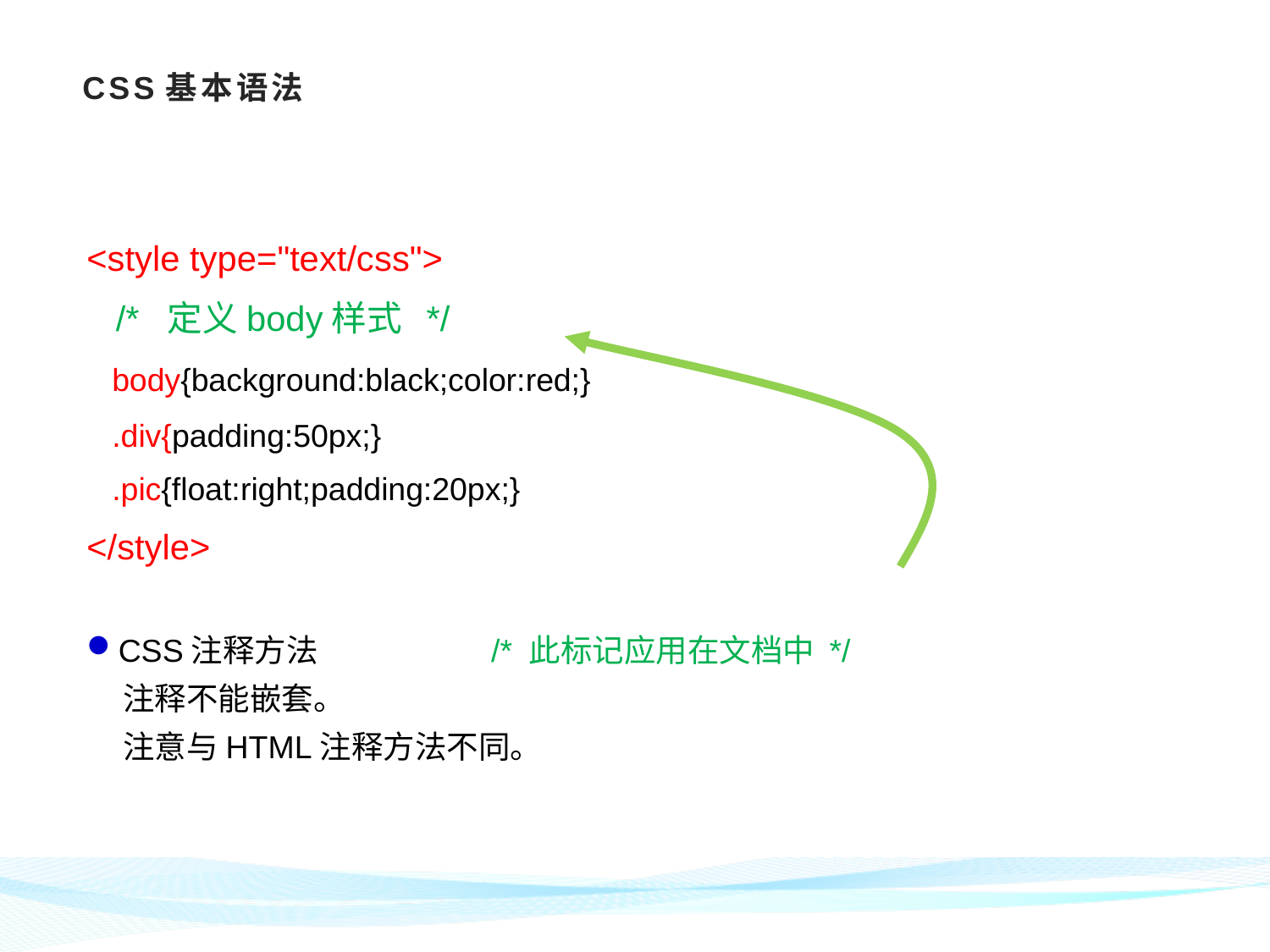

# CSS基本语法
<style type="text/css">
   /*  定义body样式  */
	body{background:black;color:red;}
	.div{padding:50px;}
	.pic{float:right;padding:20px;}
</style>

CSS注释方法                       /* 此标记应用在文档中 */
    注释不能嵌套。
    注意与HTML注释方法不同。